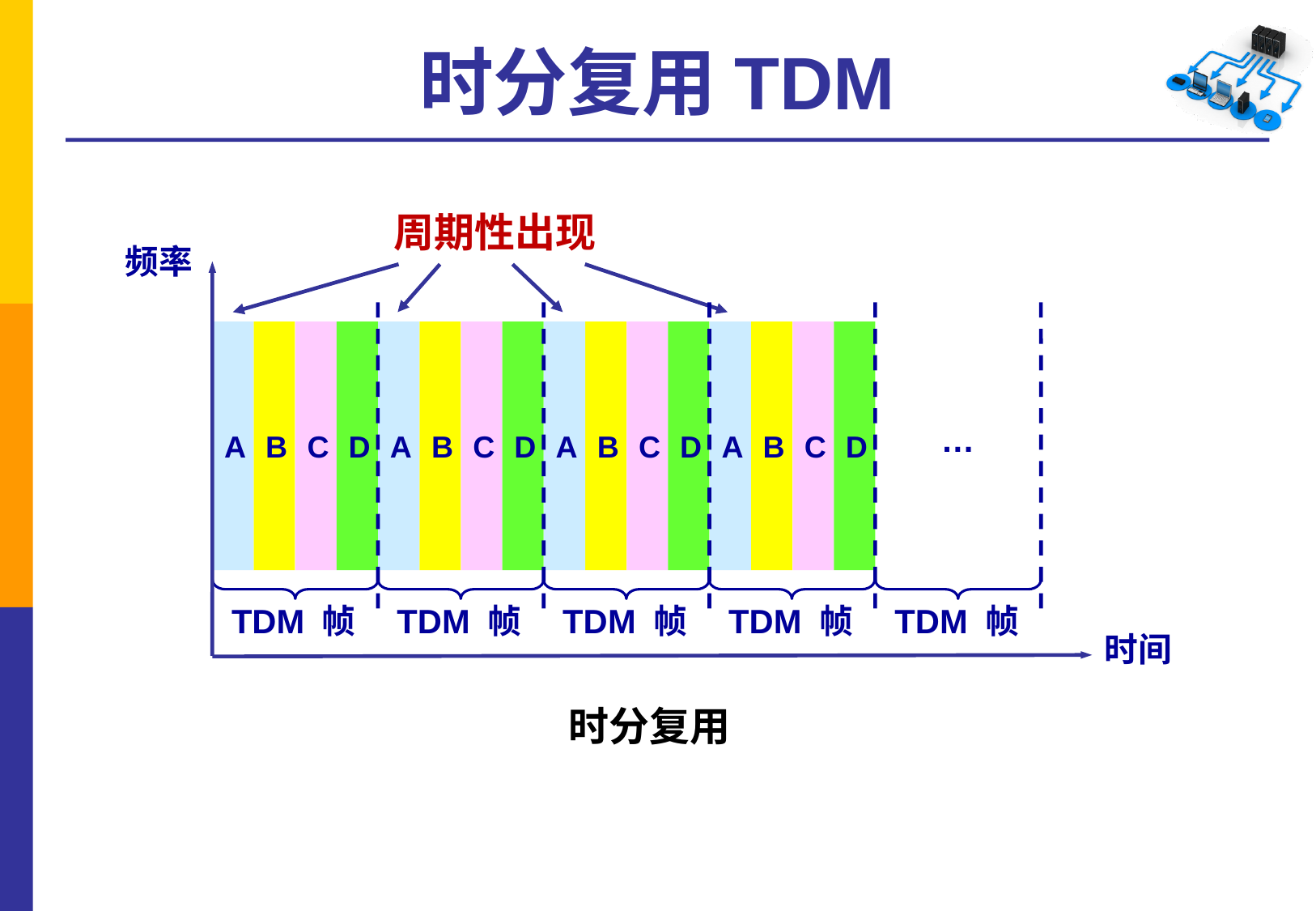

# 时分复用TDM
周期性出现
频率

A
A
A
A
B
C
D
B
C
D
B
C
D
B
C
D
…

TDM 帧

TDM 帧

TDM 帧

TDM 帧

TDM 帧
时间

时分复用